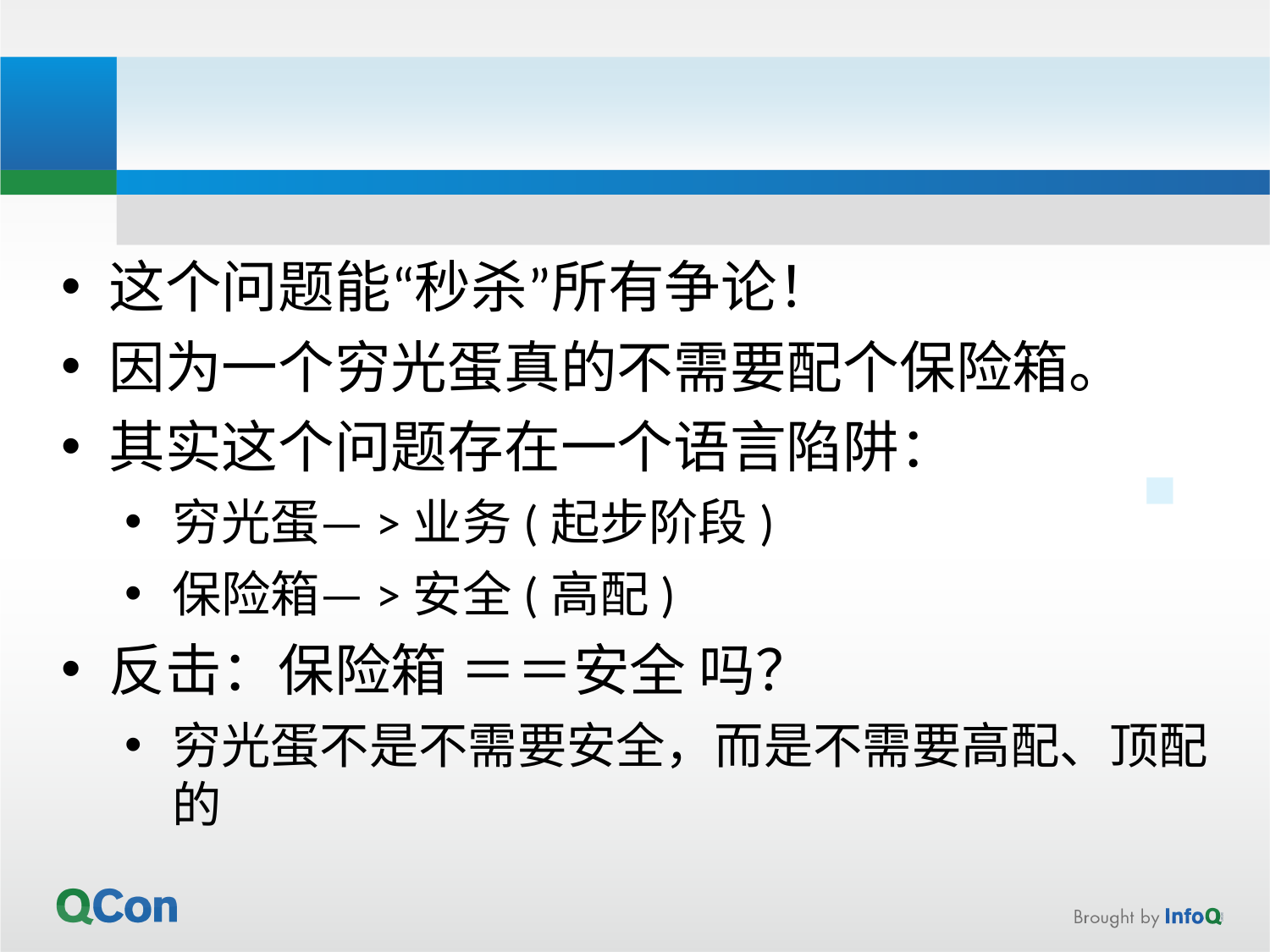

#
这个问题能“秒杀”所有争论！
因为一个穷光蛋真的不需要配个保险箱。
其实这个问题存在一个语言陷阱：
穷光蛋—>业务(起步阶段)
保险箱—>安全(高配)
反击：保险箱 ＝＝安全 吗？
穷光蛋不是不需要安全，而是不需要高配、顶配的
13